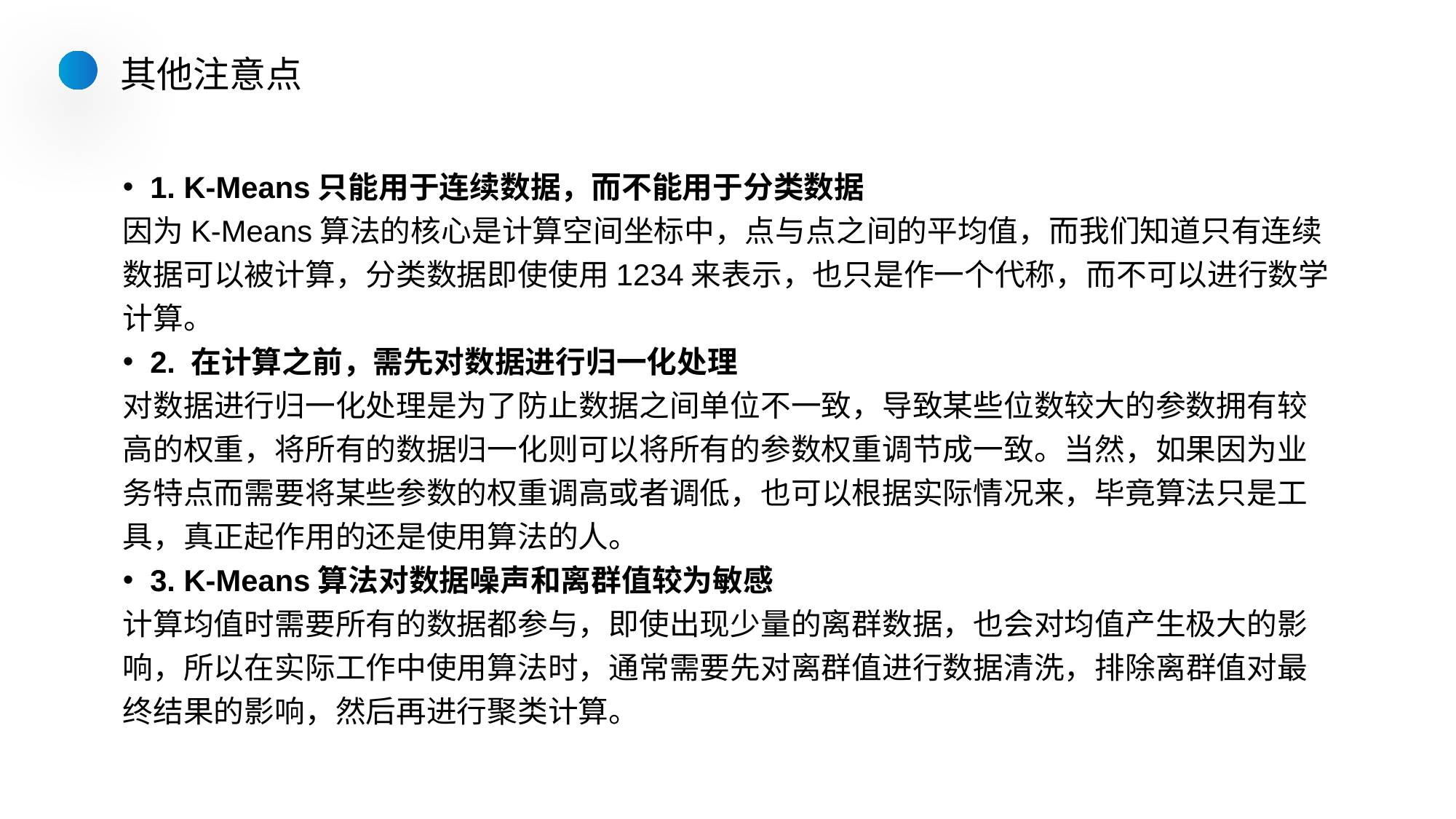

其他注意点

1. K-Means只能用于连续数据，而不能用于分类数据
因为K-Means算法的核心是计算空间坐标中，点与点之间的平均值，而我们知道只有连续数据可以被计算，分类数据即使使用1234来表示，也只是作一个代称，而不可以进行数学计算。
2. 在计算之前，需先对数据进行归一化处理
对数据进行归一化处理是为了防止数据之间单位不一致，导致某些位数较大的参数拥有较高的权重，将所有的数据归一化则可以将所有的参数权重调节成一致。当然，如果因为业务特点而需要将某些参数的权重调高或者调低，也可以根据实际情况来，毕竟算法只是工具，真正起作用的还是使用算法的人。
3. K-Means算法对数据噪声和离群值较为敏感
计算均值时需要所有的数据都参与，即使出现少量的离群数据，也会对均值产生极大的影响，所以在实际工作中使用算法时，通常需要先对离群值进行数据清洗，排除离群值对最终结果的影响，然后再进行聚类计算。